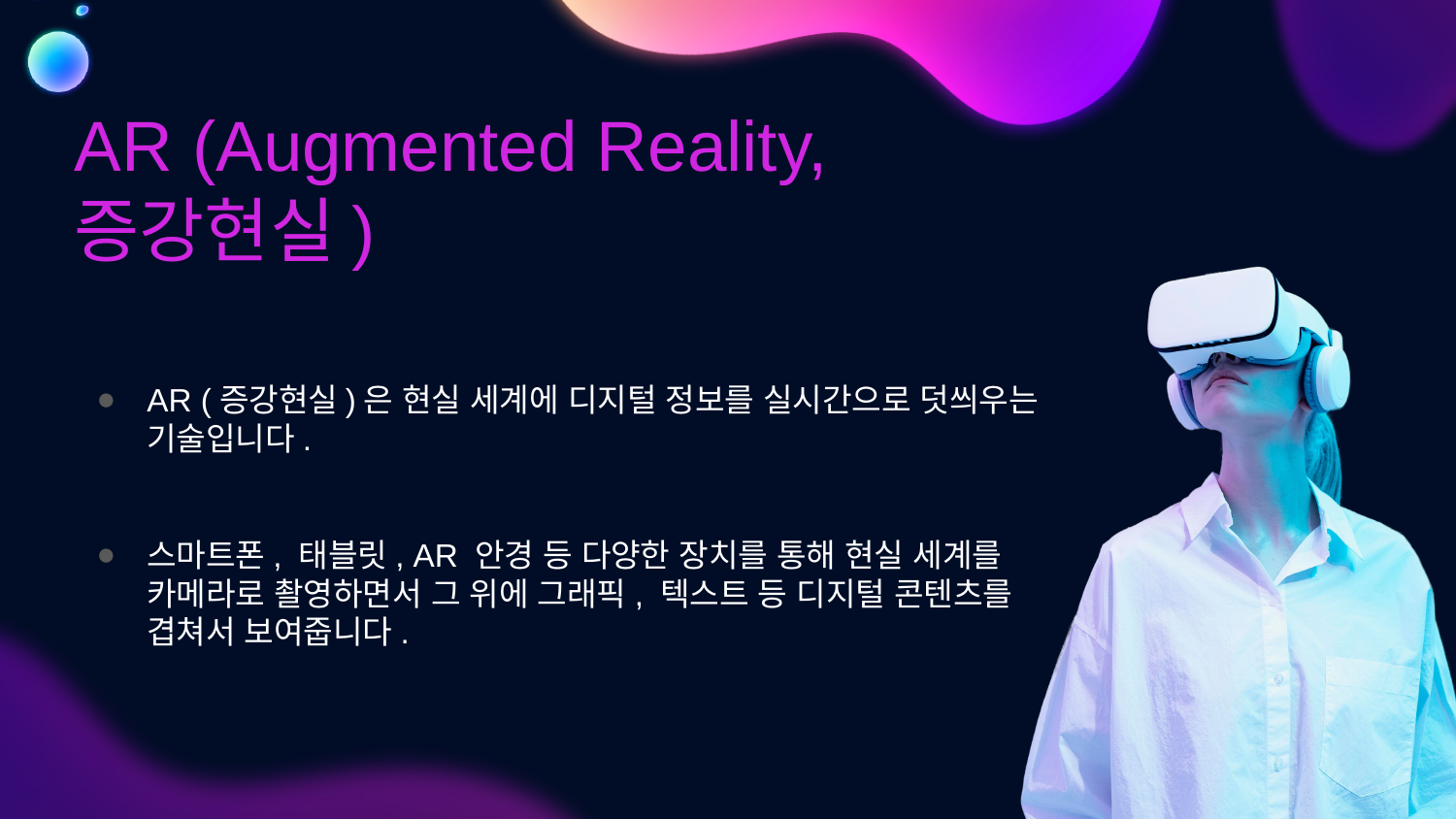

# AR (Augmented Reality, 증강현실)

AR (증강현실)은 현실 세계에 디지털 정보를 실시간으로 덧씌우는 기술입니다.

스마트폰, 태블릿, AR 안경 등 다양한 장치를 통해 현실 세계를 카메라로 촬영하면서 그 위에 그래픽, 텍스트 등 디지털 콘텐츠를 겹쳐서 보여줍니다.